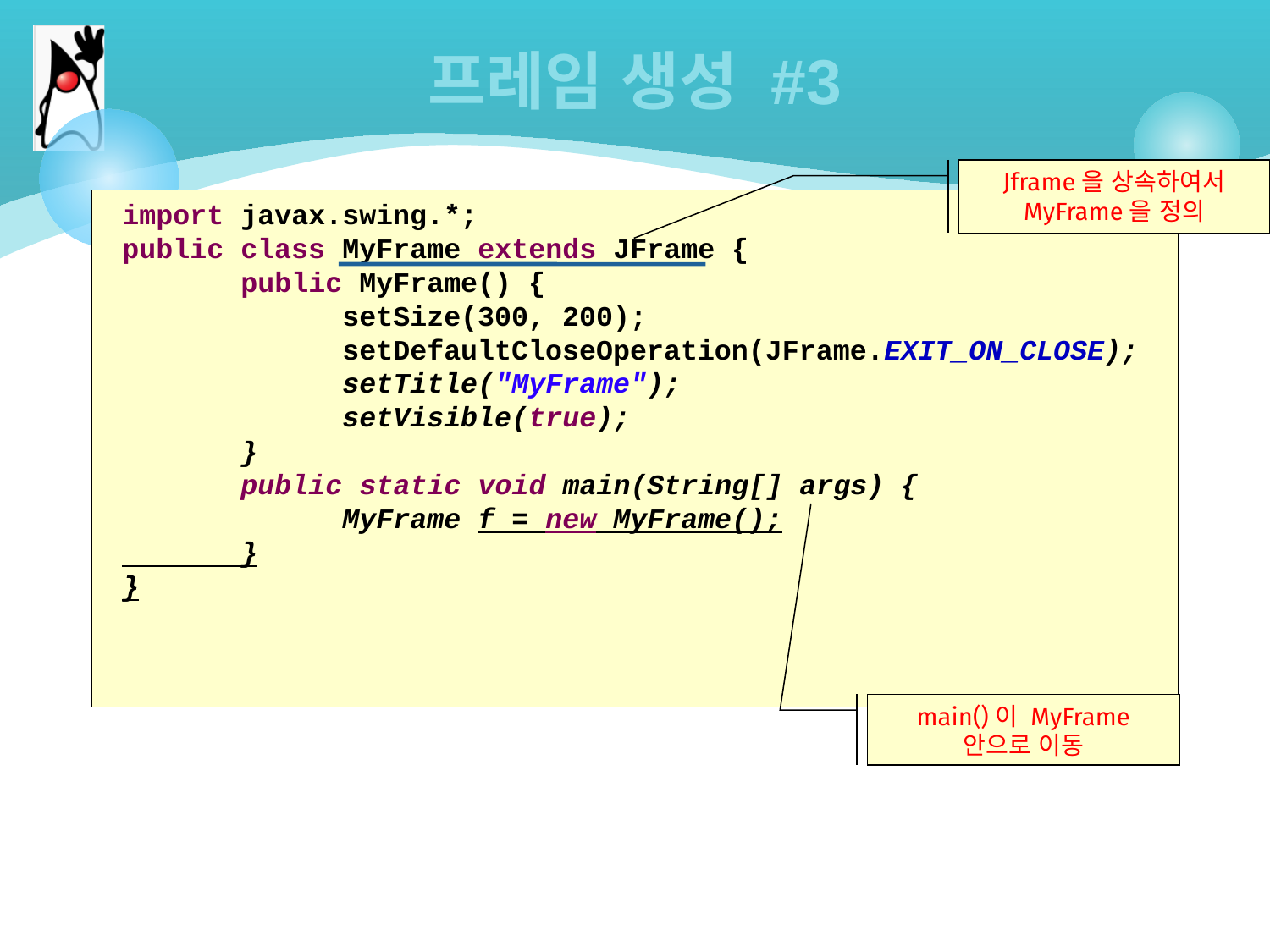

# 프레임 생성 #3
Jframe을 상속하여서 MyFrame을 정의
import javax.swing.*;
public class MyFrame extends JFrame {
       public MyFrame() {
             setSize(300, 200);
             setDefaultCloseOperation(JFrame.EXIT_ON_CLOSE);
             setTitle("MyFrame");
             setVisible(true);
       }
       public static void main(String[] args) {
             MyFrame f = new MyFrame();
       }
}

main()이 MyFrame 안으로 이동